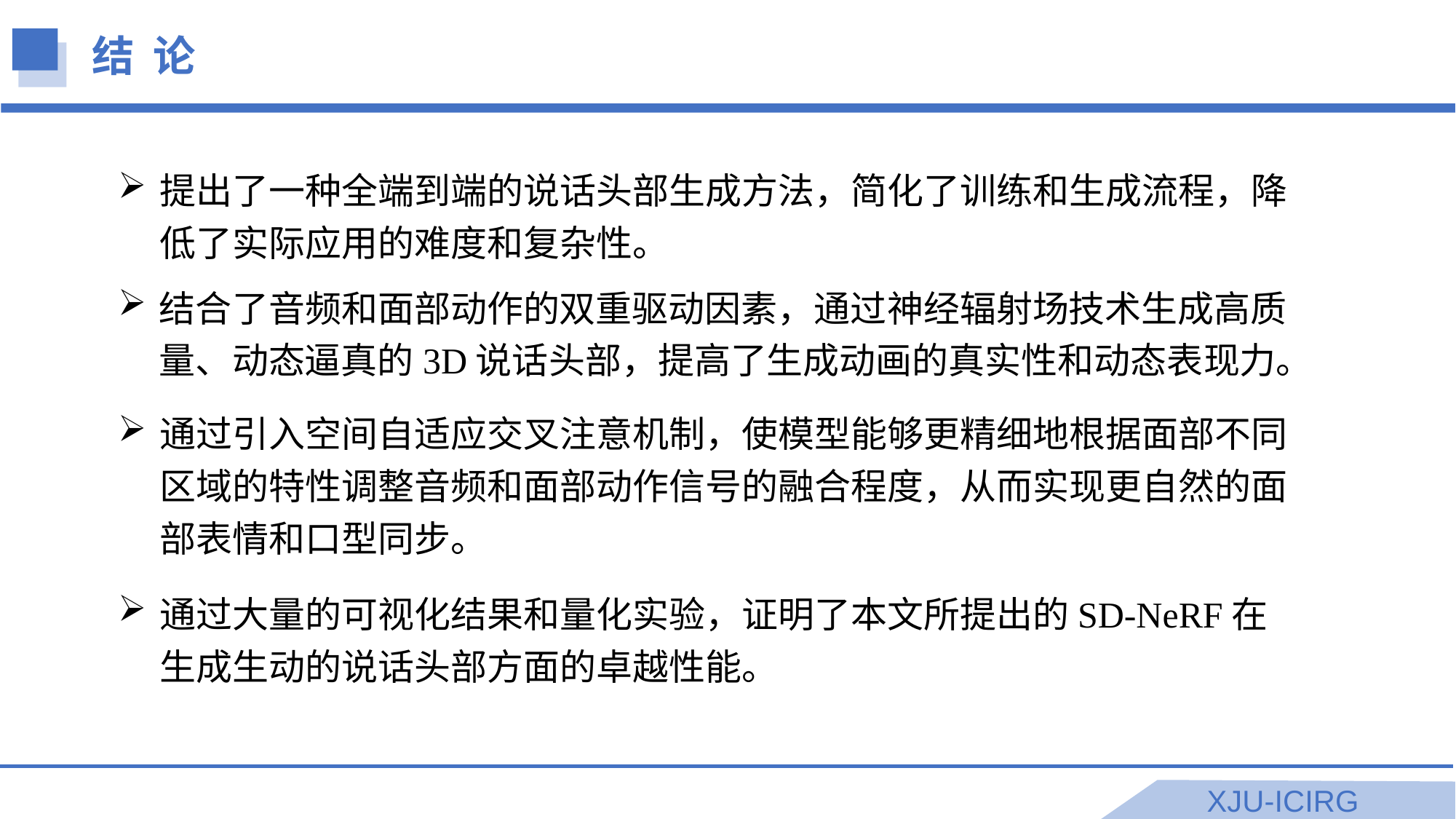

结  论

提出了一种全端到端的说话头部生成方法，简化了训练和生成流程，降低了实际应用的难度和复杂性。
结合了音频和面部动作的双重驱动因素，通过神经辐射场技术生成高质量、动态逼真的3D说话头部，提高了生成动画的真实性和动态表现力。
通过引入空间自适应交叉注意机制，使模型能够更精细地根据面部不同区域的特性调整音频和面部动作信号的融合程度，从而实现更自然的面部表情和口型同步。
通过大量的可视化结果和量化实验，证明了本文所提出的SD-NeRF在生成生动的说话头部方面的卓越性能。
XJU-ICIRG